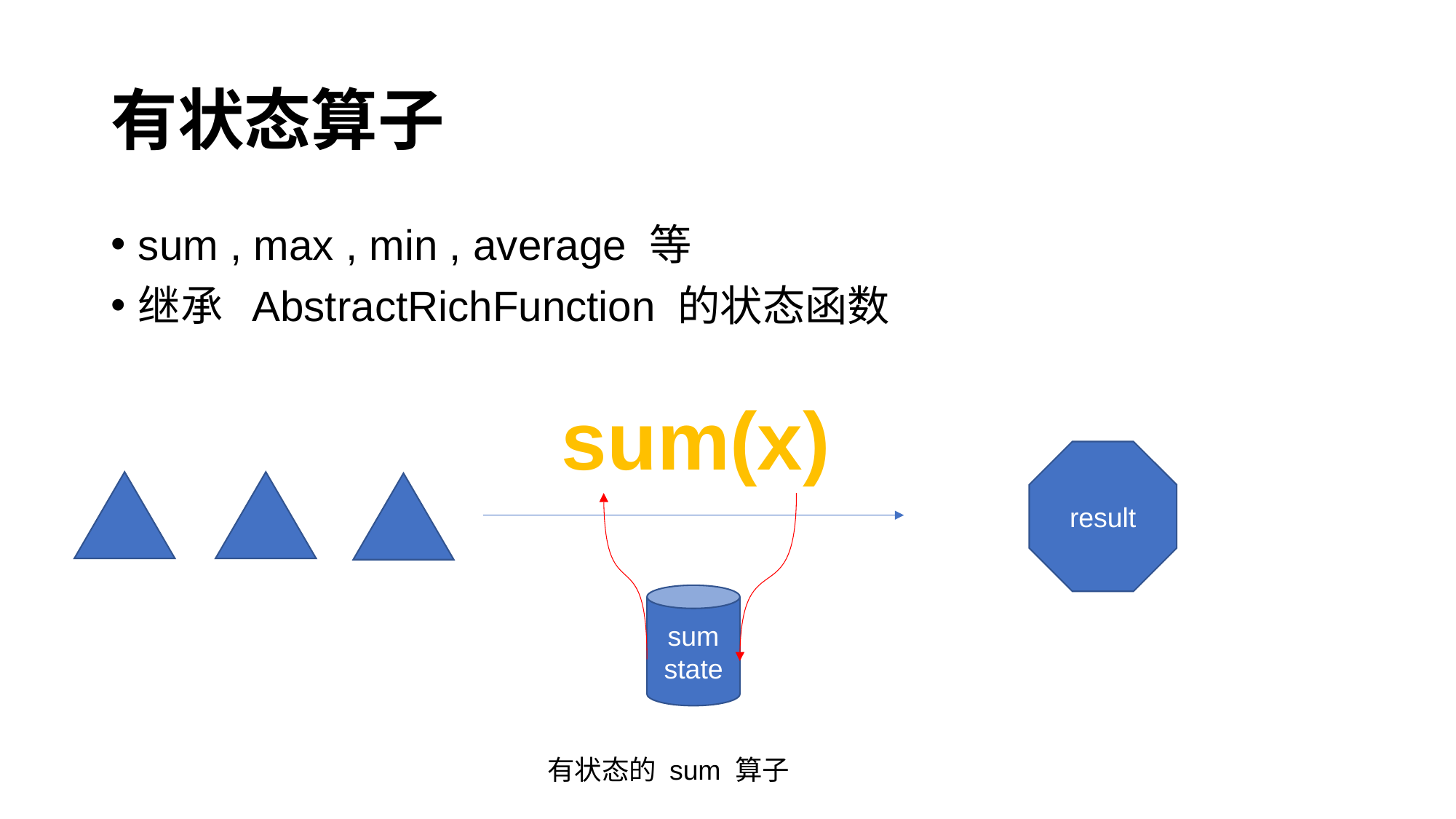

# 有状态算子
sum , max , min , average 等
继承  AbstractRichFunction 的状态函数
sum(x)
result

sum
state
有状态的 sum 算子